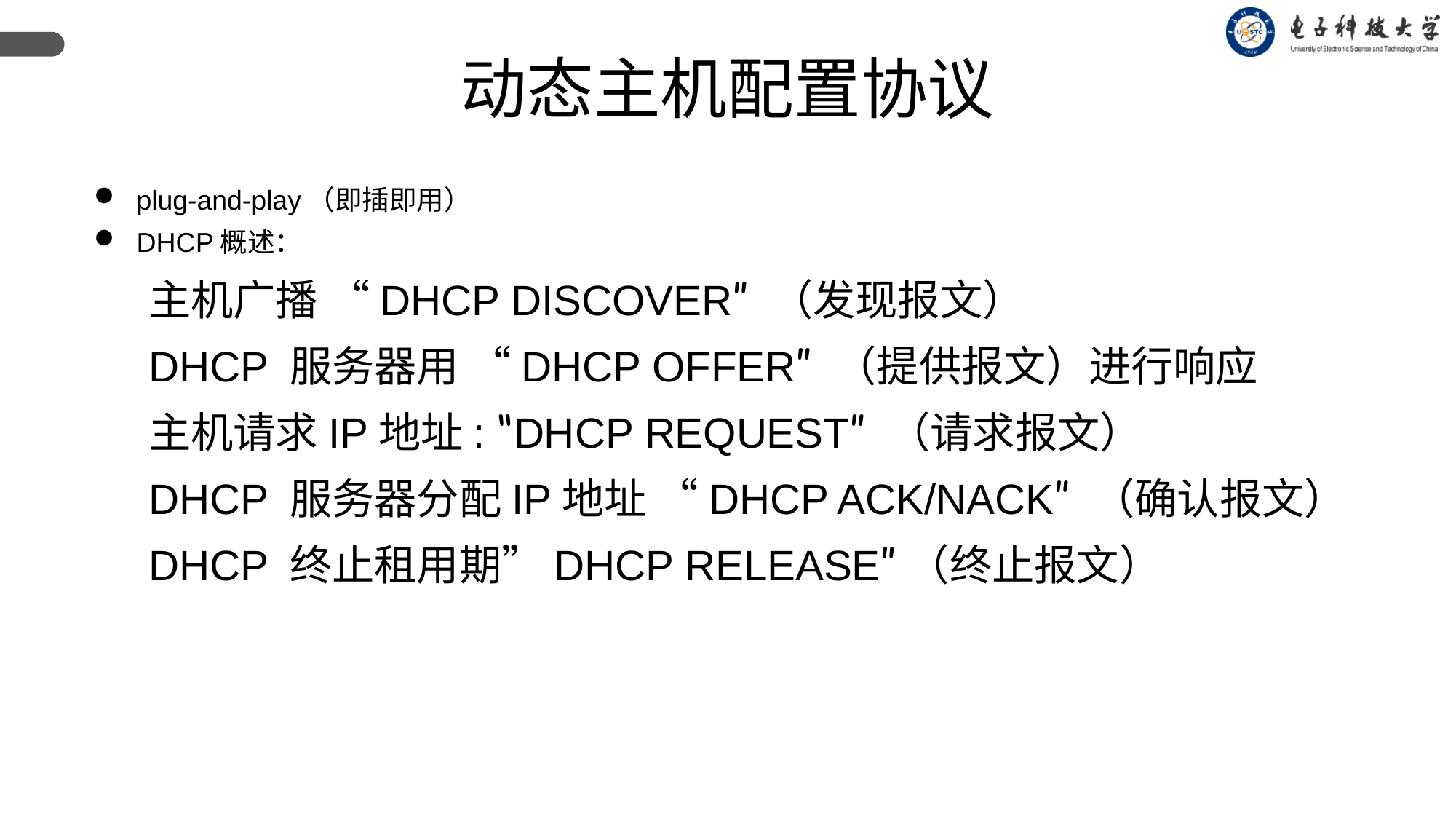

动态主机配置协议
  plug-and-play（即插即用）
  DHCP概述：
主机广播 “DHCP DISCOVER” （发现报文）
DHCP 服务器用 “DHCP OFFER” （提供报文）进行响应
主机请求IP地址: “DHCP REQUEST” （请求报文）
DHCP 服务器分配IP地址 “DHCP ACK/NACK” （确认报文）
DHCP 终止租用期”DHCP RELEASE”（终止报文）